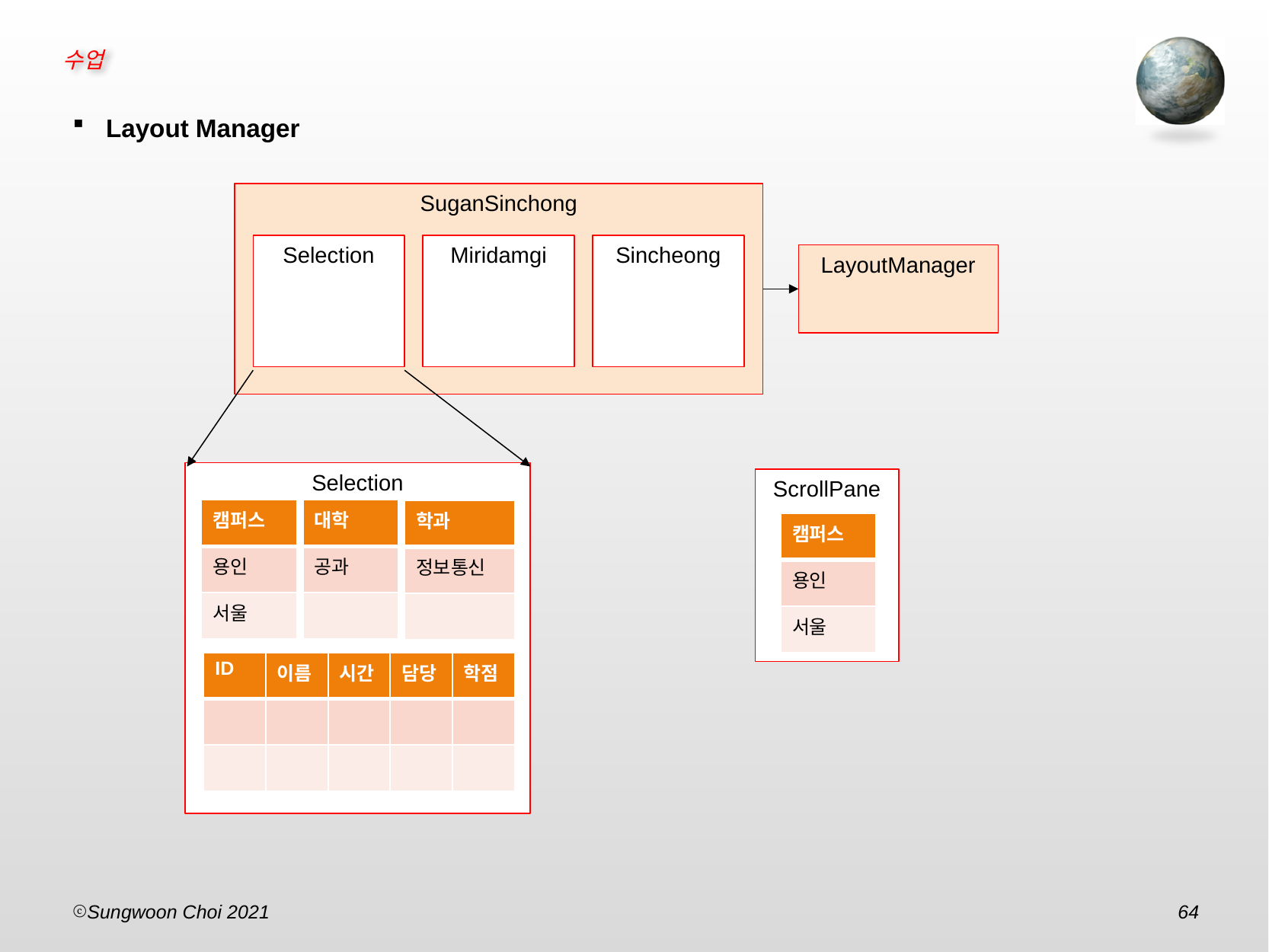

Layout Manager
SuganSinchong
Selection
Miridamgi
Sincheong
LayoutManager
Selection
ScrollPane
| 캠퍼스 |
| --- |
| 용인 |
| 서울 |
| 대학 |
| --- |
| 공과 |
|  |
| 학과 |
| --- |
| 정보통신 |
|  |
| 캠퍼스 |
| --- |
| 용인 |
| 서울 |
| ID | 이름 | 시간 | 담당 | 학점 |
| --- | --- | --- | --- | --- |
|  |  |  |  |  |
|  |  |  |  |  |
Sungwoon Choi 2021
64